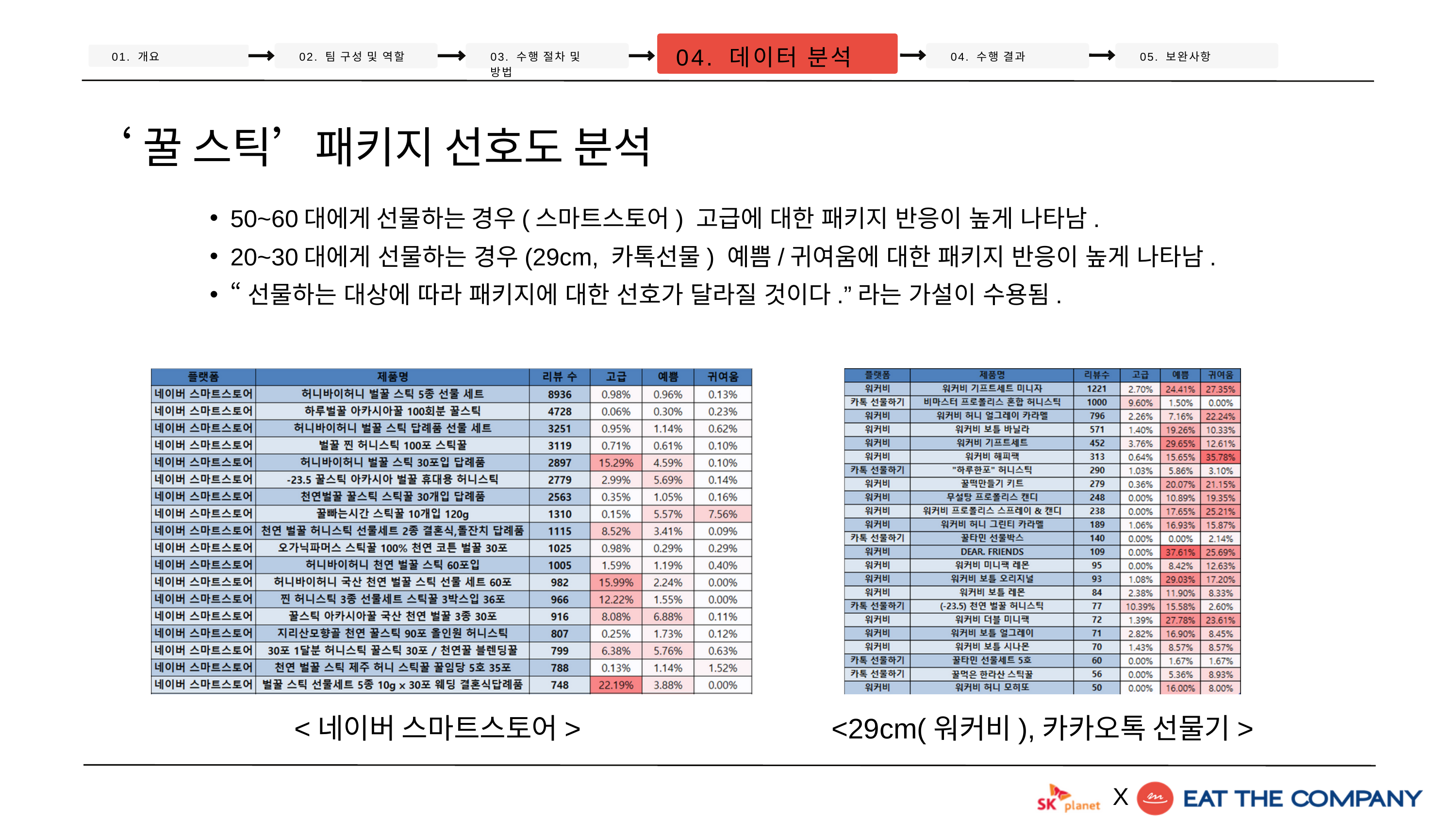

04. 데이터 분석

01. 개요

02. 팀 구성 및 역할

03. 수행 절차 및 방법

04. 수행 결과

05. 보완사항

‘꿀 스틱’패키지 선호도 분석

50~60대에게 선물하는 경우(스마트스토어) 고급에 대한 패키지 반응이 높게 나타남.

20~30대에게 선물하는 경우(29cm, 카톡선물) 예쁨/귀여움에 대한 패키지 반응이 높게 나타남.

“선물하는 대상에 따라 패키지에 대한 선호가 달라질 것이다.”라는 가설이 수용됨.

<네이버 스마트스토어>
<29cm(워커비),카카오톡 선물기>

X